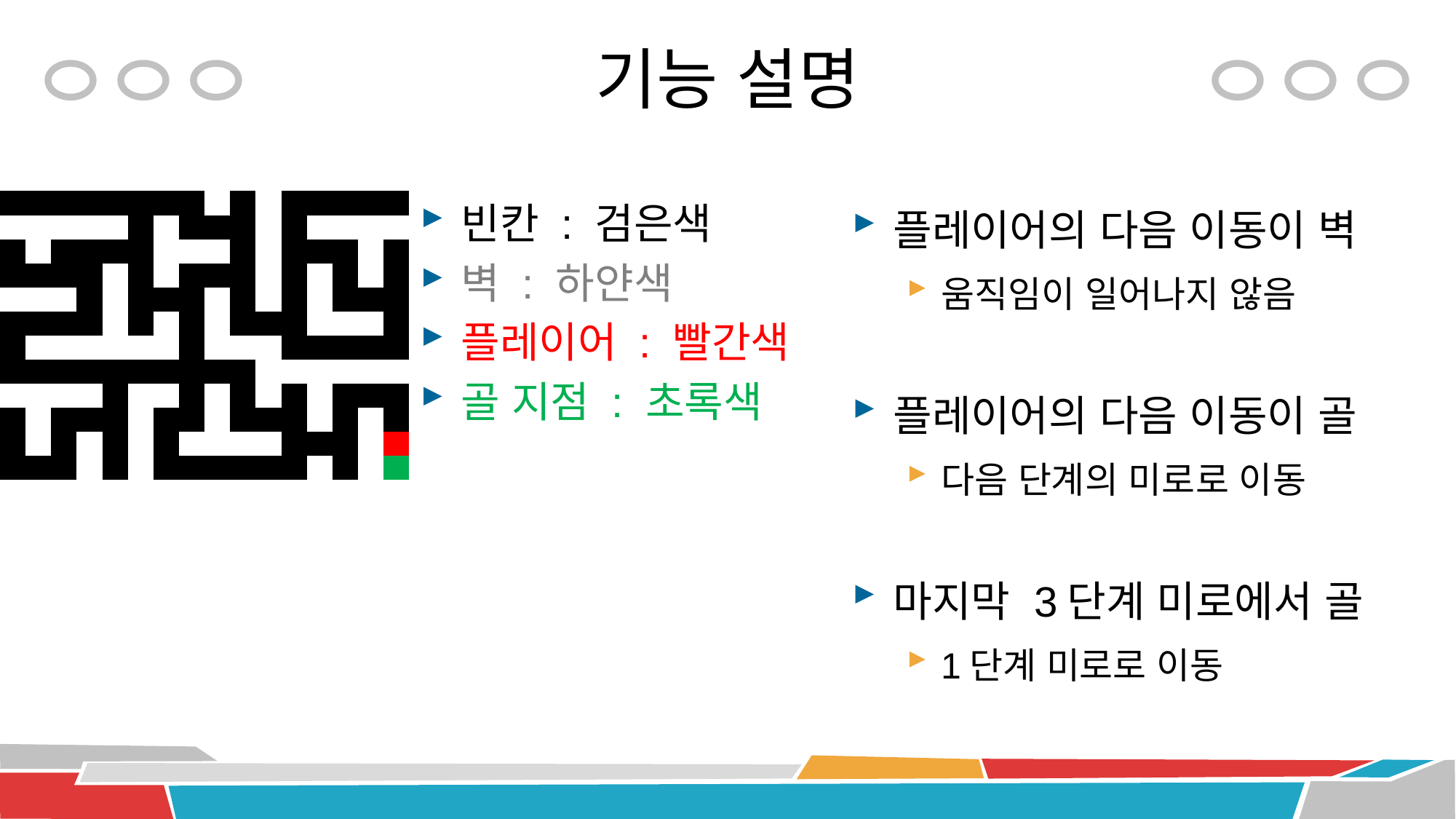

# 기능 설명
빈칸 : 검은색
벽 : 하얀색
플레이어 : 빨간색
골 지점 : 초록색

플레이어의 다음 이동이 벽
움직임이 일어나지 않음

플레이어의 다음 이동이 골
다음 단계의 미로로 이동

마지막 3단계 미로에서 골
1단계 미로로 이동
|  |  |  |  |  |  |  |  |  |  |  |  |  |  |  |  |
| --- | --- | --- | --- | --- | --- | --- | --- | --- | --- | --- | --- | --- | --- | --- | --- |
|  |  |  |  |  |  |  |  |  |  |  |  |  |  |  |  |
|  |  |  |  |  |  |  |  |  |  |  |  |  |  |  |  |
|  |  |  |  |  |  |  |  |  |  |  |  |  |  |  |  |
|  |  |  |  |  |  |  |  |  |  |  |  |  |  |  |  |
|  |  |  |  |  |  |  |  |  |  |  |  |  |  |  |  |
|  |  |  |  |  |  |  |  |  |  |  |  |  |  |  |  |
|  |  |  |  |  |  |  |  |  |  |  |  |  |  |  |  |
|  |  |  |  |  |  |  |  |  |  |  |  |  |  |  |  |
|  |  |  |  |  |  |  |  |  |  |  |  |  |  |  |  |
|  |  |  |  |  |  |  |  |  |  |  |  |  |  |  |  |
|  |  |  |  |  |  |  |  |  |  |  |  |  |  |  |  |